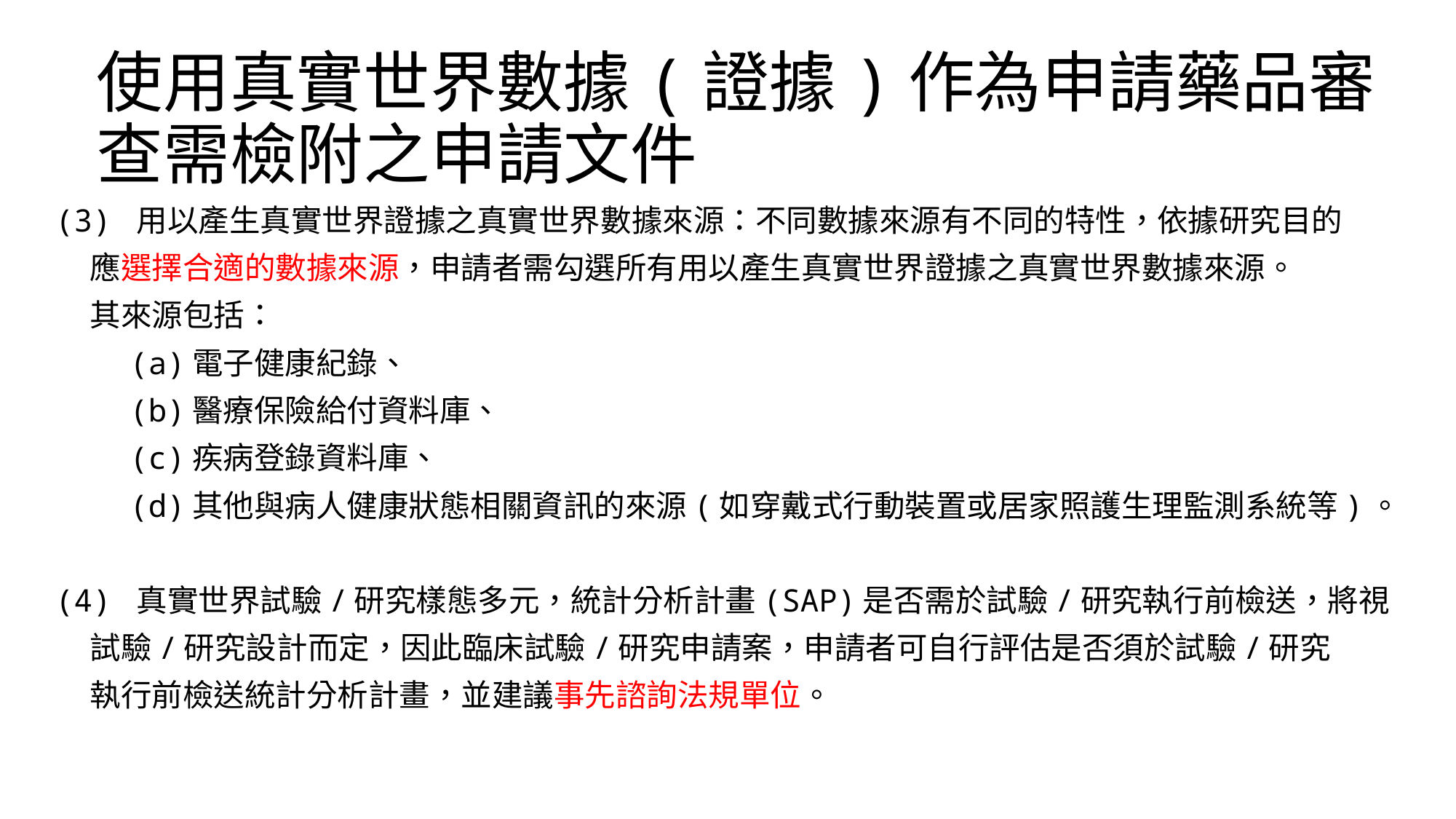

# 使用真實世界數據(證據)作為申請藥品審查需檢附之申請文件
(3) 用以產生真實世界證據之真實世界數據來源：不同數據來源有不同的特性，依據研究目的
    應選擇合適的數據來源，申請者需勾選所有用以產生真實世界證據之真實世界數據來源。
    其來源包括：
    (a)電子健康紀錄、
    (b)醫療保險給付資料庫、
    (c)疾病登錄資料庫、
    (d)其他與病人健康狀態相關資訊的來源(如穿戴式行動裝置或居家照護生理監測系統等)。

(4) 真實世界試驗/研究樣態多元，統計分析計畫(SAP)是否需於試驗/研究執行前檢送，將視
    試驗/研究設計而定，因此臨床試驗/研究申請案，申請者可自行評估是否須於試驗/研究
    執行前檢送統計分析計畫，並建議事先諮詢法規單位。